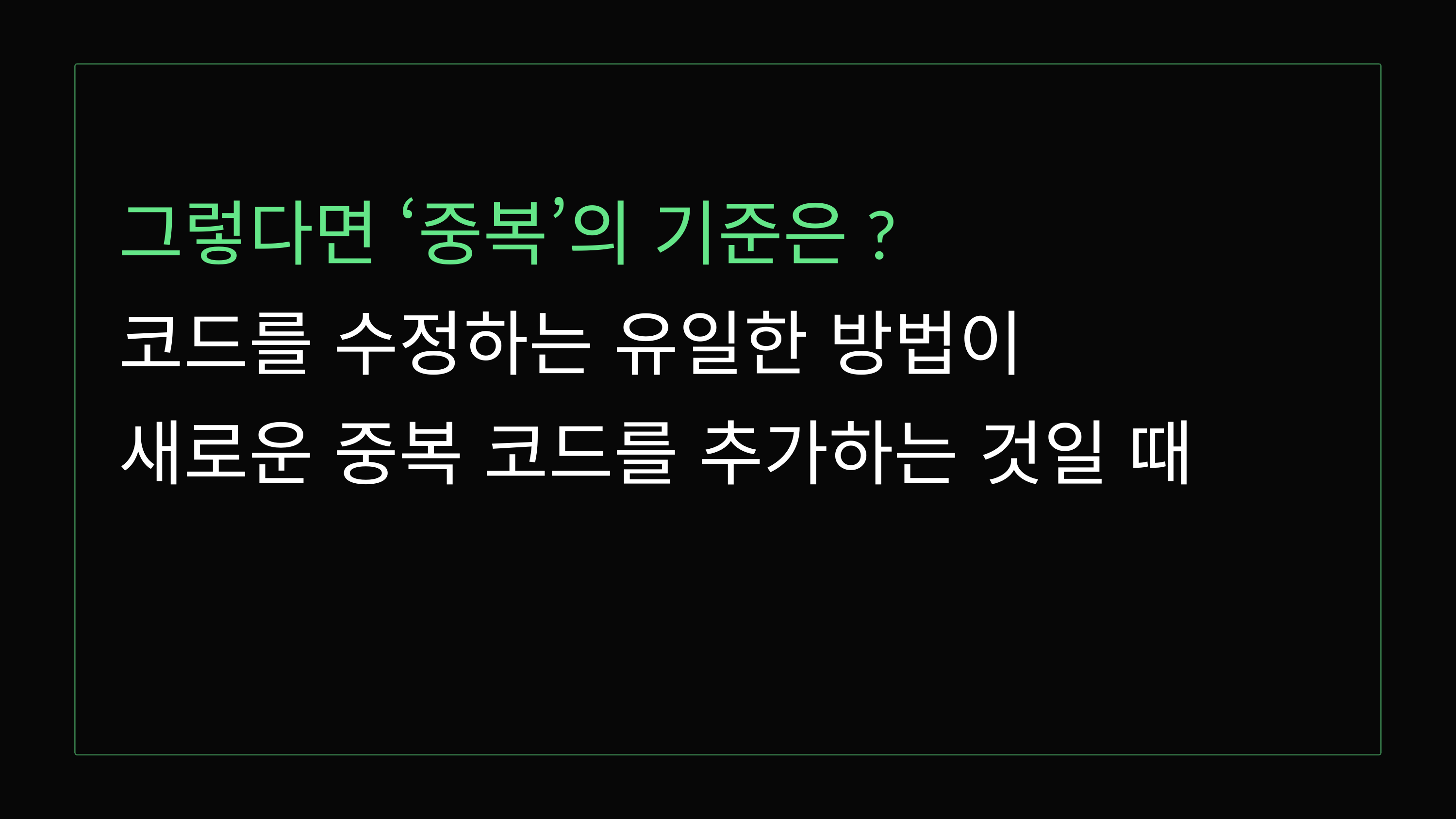

그렇다면 ‘중복’의 기준은?
코드를 수정하는 유일한 방법이
새로운 중복 코드를 추가하는 것일 때